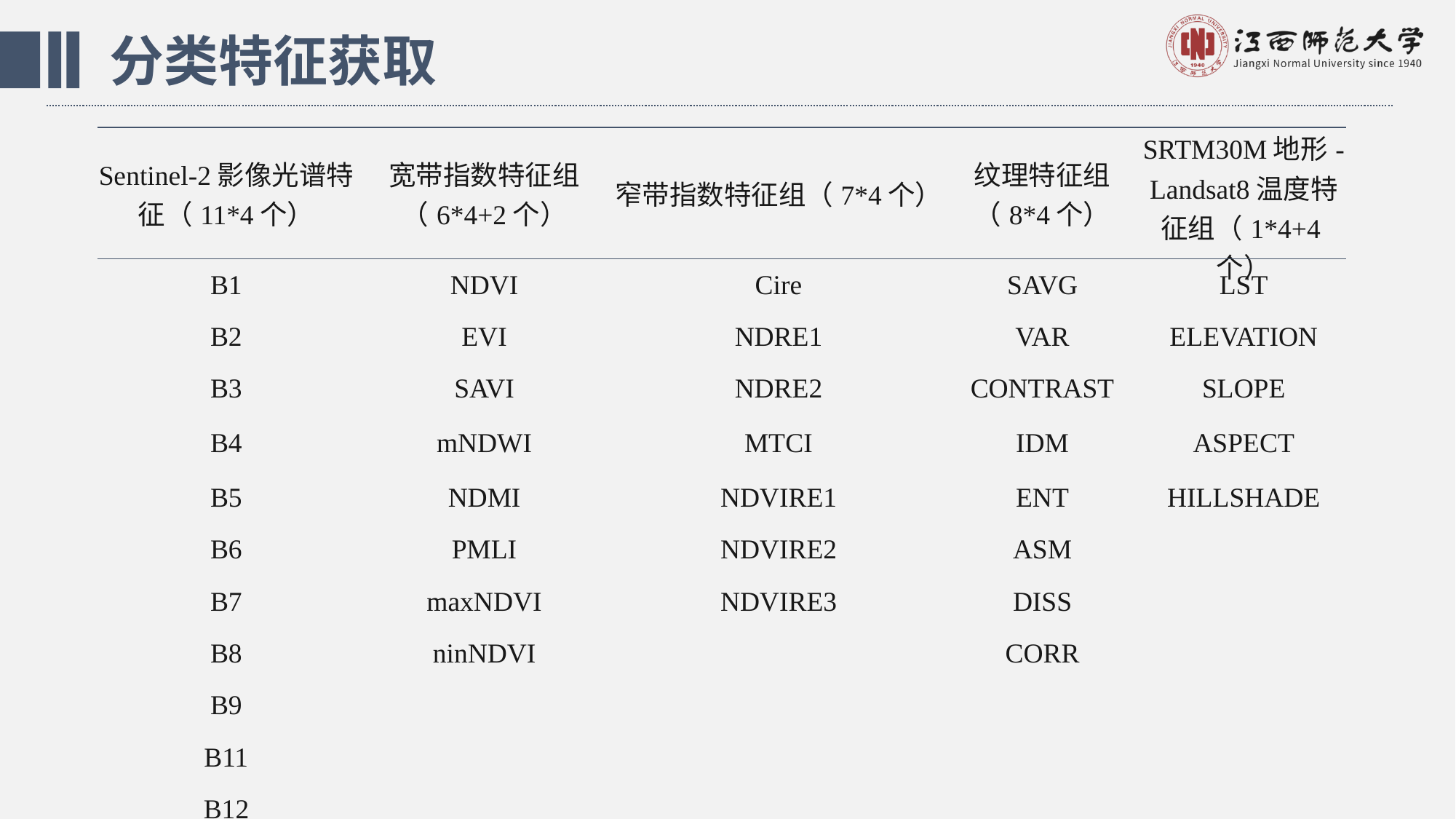

分类特征获取
| Sentinel-2影像光谱特征（11\*4个） | 宽带指数特征组（6\*4+2个） | 窄带指数特征组（7\*4个） | 纹理特征组（8\*4个） | SRTM30M地形-Landsat8温度特征组（1\*4+4个） |
| --- | --- | --- | --- | --- |
| B1 | NDVI | Cire | SAVG | LST |
| B2 | EVI | NDRE1 | VAR | elevation |
| B3 | SAVI | NDRE2 | CONTRAST | slope |
| B4 | mNDWI | MTCI | IDM | aspect |
| B5 | NDMI | NDVIRE1 | ENT | hillshade |
| B6 | PMLI | NDVIRE2 | ASM |  |
| B7 | maxNDVI | NDVIRE3 | DISS |  |
| B8 | ninNDVI |  | CORR |  |
| B9 |  |  |  |  |
| B11 |  |  |  |  |
| B12 |  |  |  |  |